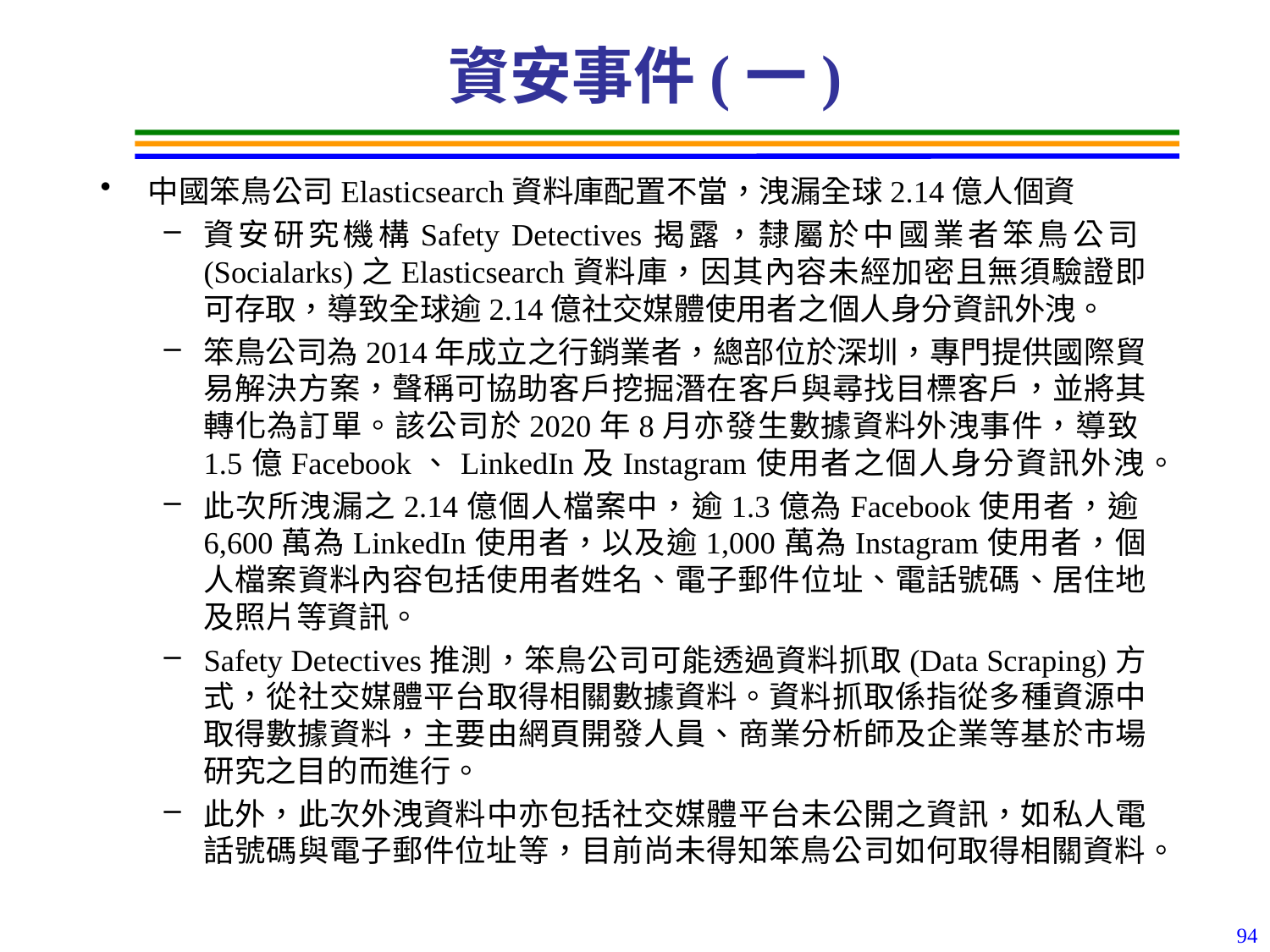

# 資安事件(一)
中國笨鳥公司Elasticsearch資料庫配置不當，洩漏全球2.14億人個資
資安研究機構Safety Detectives揭露，隸屬於中國業者笨鳥公司(Socialarks)之Elasticsearch資料庫，因其內容未經加密且無須驗證即可存取，導致全球逾2.14億社交媒體使用者之個人身分資訊外洩。
笨鳥公司為2014年成立之行銷業者，總部位於深圳，專門提供國際貿易解決方案，聲稱可協助客戶挖掘潛在客戶與尋找目標客戶，並將其轉化為訂單。該公司於2020年8月亦發生數據資料外洩事件，導致1.5億Facebook、LinkedIn及Instagram使用者之個人身分資訊外洩。
此次所洩漏之2.14億個人檔案中，逾1.3億為Facebook使用者，逾6,600萬為LinkedIn使用者，以及逾1,000萬為Instagram使用者，個人檔案資料內容包括使用者姓名、電子郵件位址、電話號碼、居住地及照片等資訊。
Safety Detectives推測，笨鳥公司可能透過資料抓取(Data Scraping)方式，從社交媒體平台取得相關數據資料。資料抓取係指從多種資源中取得數據資料，主要由網頁開發人員、商業分析師及企業等基於市場研究之目的而進行。
此外，此次外洩資料中亦包括社交媒體平台未公開之資訊，如私人電話號碼與電子郵件位址等，目前尚未得知笨鳥公司如何取得相關資料。
94